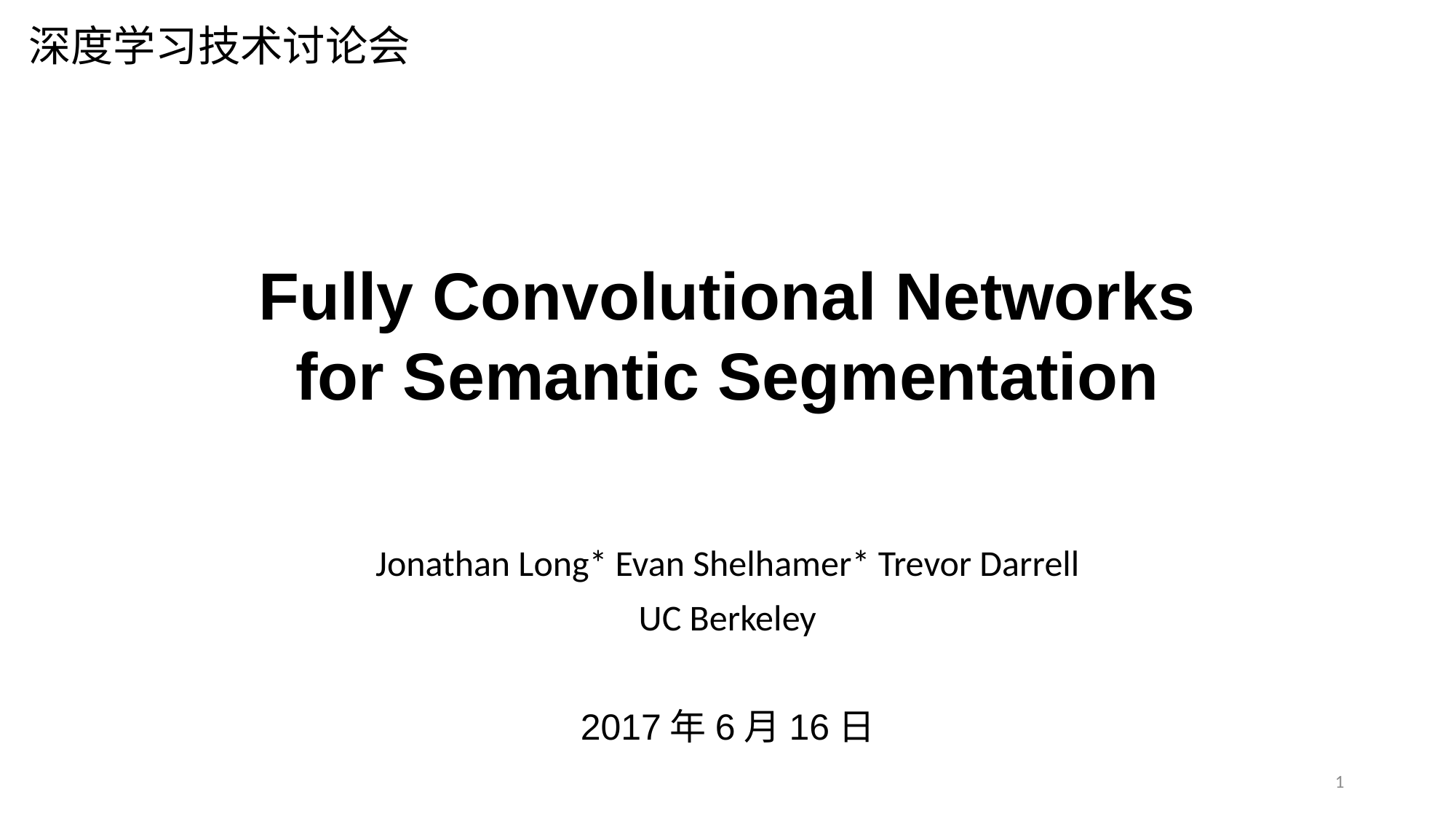

深度学习技术讨论会
# Fully Convolutional Networks for Semantic Segmentation
Jonathan Long* Evan Shelhamer* Trevor Darrell
UC Berkeley

2017年6月16日
1